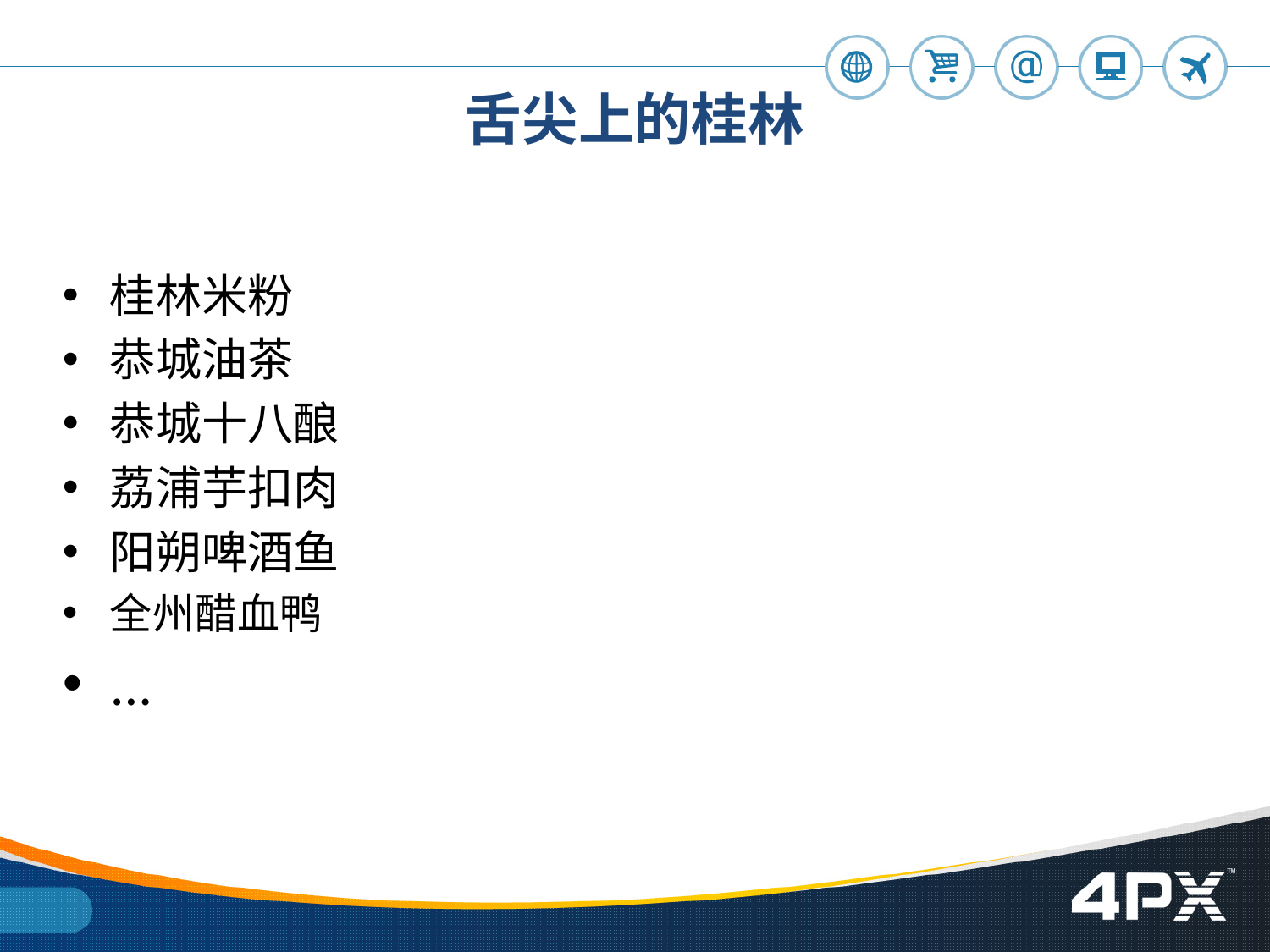

# 舌尖上的桂林
桂林米粉
恭城油茶
恭城十八酿
荔浦芋扣肉
阳朔啤酒鱼
全州醋血鸭
...